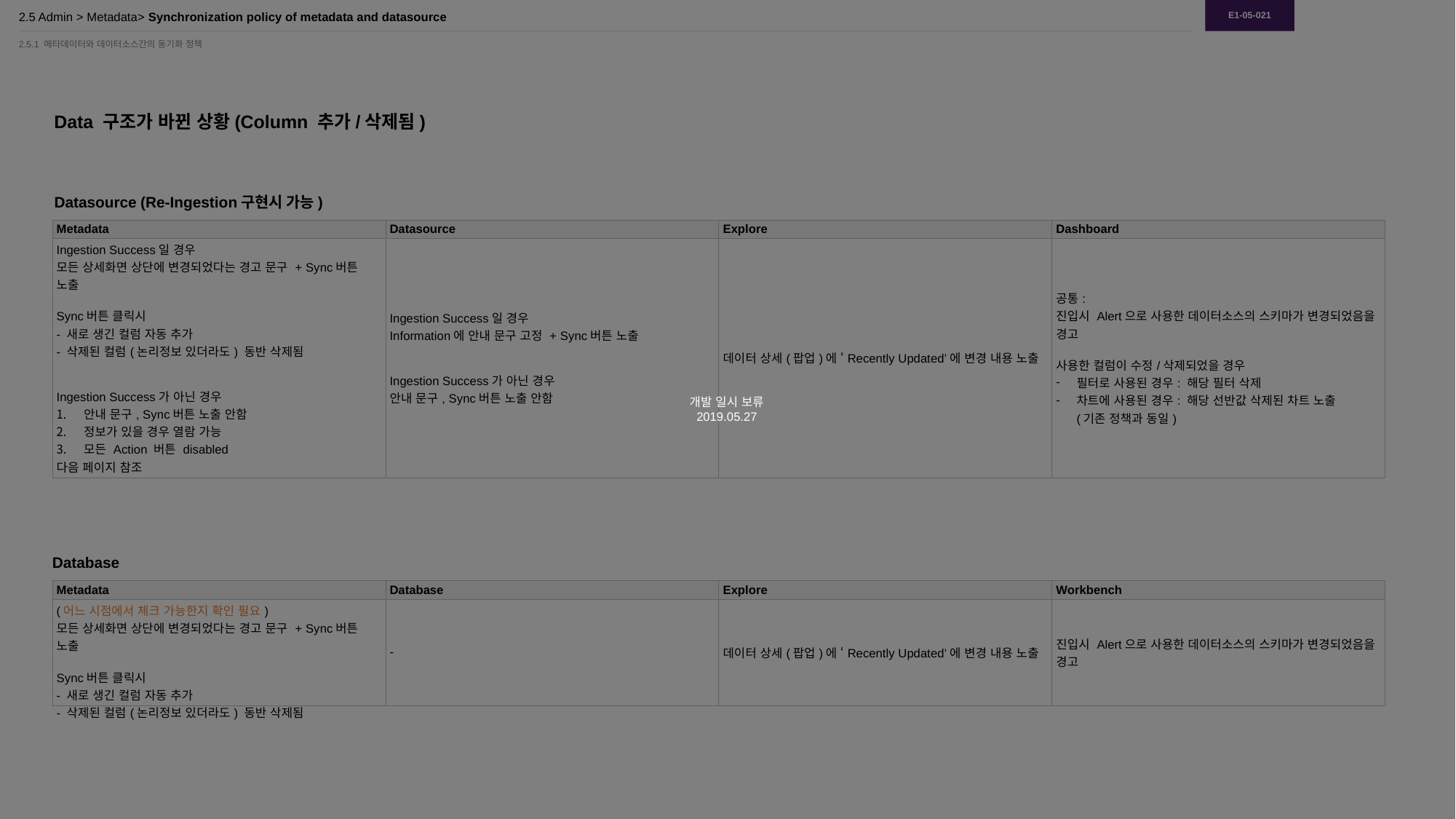

E1-05-021
개발 일시 보류
2019.05.27
# 2.5 Admin > Metadata> Synchronization policy of metadata and datasource
2.5.1 메타데이터와 데이터소스간의 동기화 정책
Data 구조가 바뀐 상황(Column 추가/삭제됨)
Datasource (Re-Ingestion구현시 가능)
| Metadata | Datasource | Explore | Dashboard |
| --- | --- | --- | --- |
| Ingestion Success일 경우 모든 상세화면 상단에 변경되었다는 경고 문구 + Sync버튼 노출 Sync버튼 클릭시 - 새로 생긴 컬럼 자동 추가 - 삭제된 컬럼(논리정보 있더라도) 동반 삭제됨 Ingestion Success가 아닌 경우 안내 문구, Sync버튼 노출 안함 정보가 있을 경우 열람 가능 모든 Action 버튼 disabled 다음 페이지 참조 | Ingestion Success일 경우 Information에 안내 문구 고정 + Sync버튼 노출 Ingestion Success가 아닌 경우 안내 문구, Sync버튼 노출 안함 | 데이터 상세(팝업)에 ‘Recently Updated’에 변경 내용 노출 | 공통: 진입시 Alert으로 사용한 데이터소스의 스키마가 변경되었음을 경고 사용한 컬럼이 수정/삭제되었을 경우 필터로 사용된 경우: 해당 필터 삭제 차트에 사용된 경우: 해당 선반값 삭제된 차트 노출 (기존 정책과 동일) |
Database
| Metadata | Database | Explore | Workbench |
| --- | --- | --- | --- |
| (어느 시점에서 체크 가능한지 확인 필요) 모든 상세화면 상단에 변경되었다는 경고 문구 + Sync버튼 노출 Sync버튼 클릭시 - 새로 생긴 컬럼 자동 추가 - 삭제된 컬럼(논리정보 있더라도) 동반 삭제됨 | - | 데이터 상세(팝업)에 ‘Recently Updated’에 변경 내용 노출 | 진입시 Alert으로 사용한 데이터소스의 스키마가 변경되었음을 경고 |